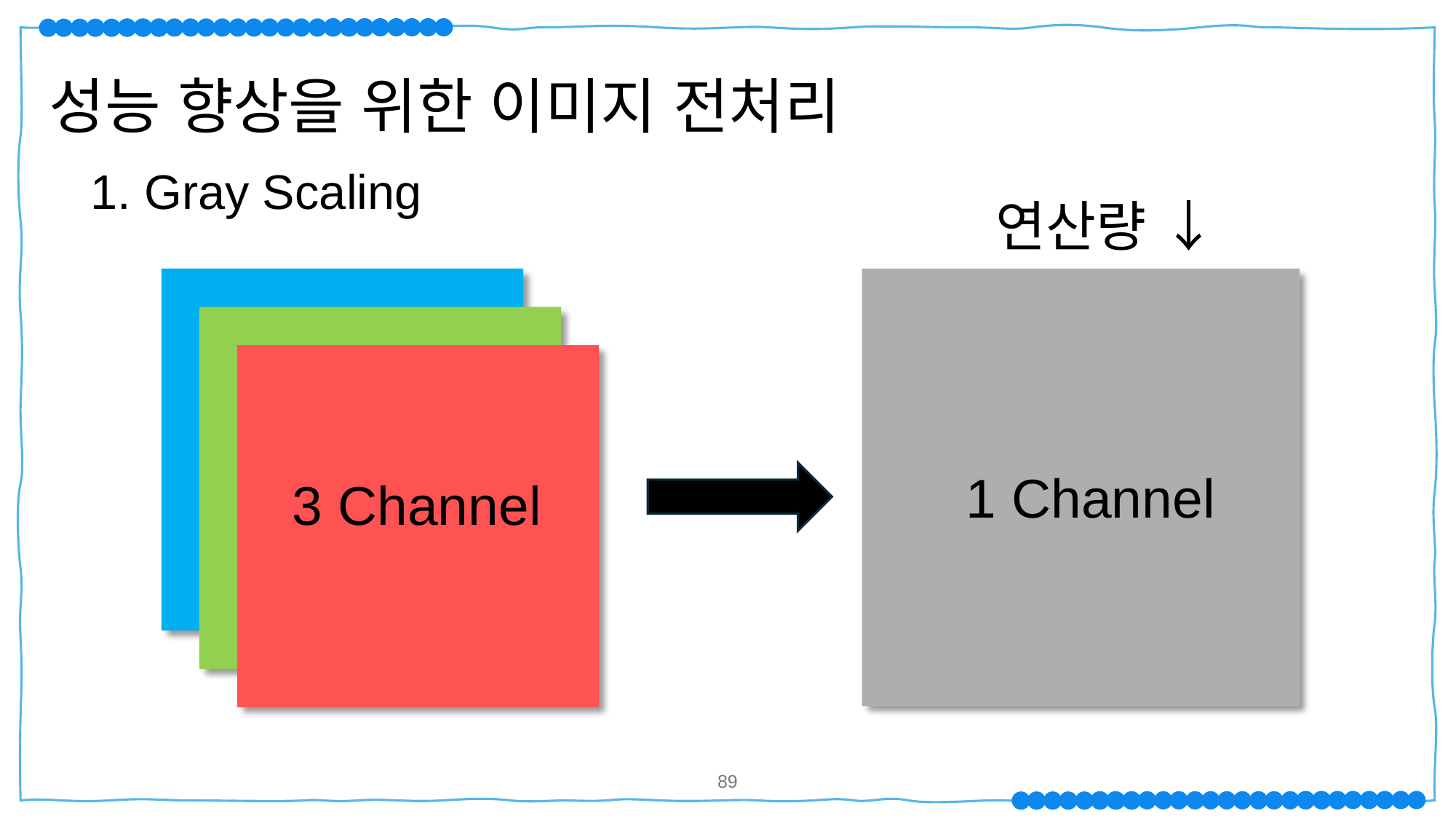

성능 향상을 위한 이미지 전처리
1. Gray Scaling
연산량 ↓

1 Channel

3 Channel
89